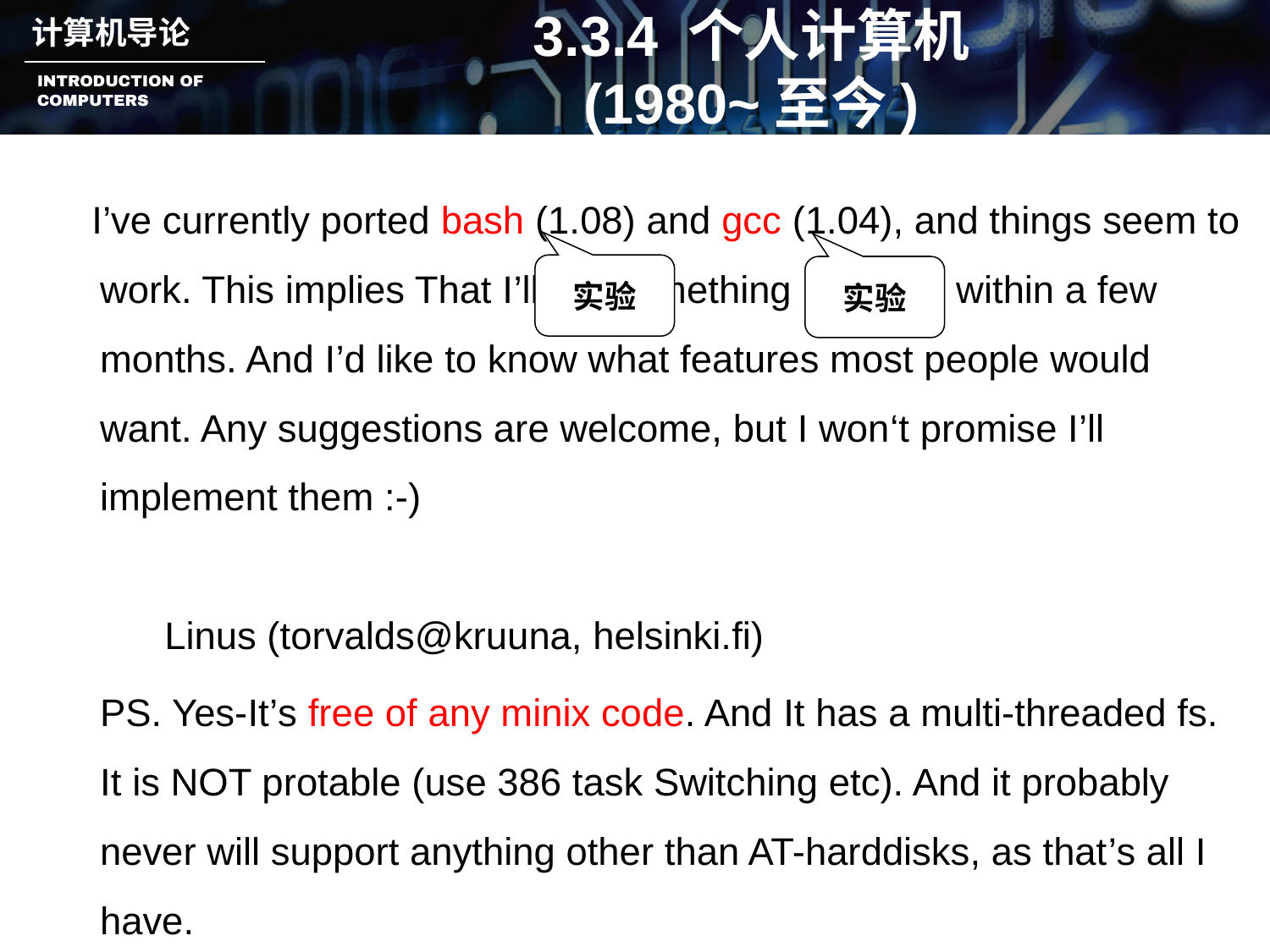

# 3.3.4 个人计算机 (1980~至今)
     I’ve currently ported bash (1.08) and gcc (1.04), and things seem to work. This implies That I’ll get something practical within a few months. And I’d like to know what features most people would want. Any suggestions are welcome, but I won‘t promise I’ll implement them :-)
	      Linus (torvalds@kruuna, helsinki.fi)
	PS. Yes-It’s free of any minix code. And It has a multi-threaded fs. It is NOT protable (use 386 task Switching etc). And it probably never will support anything other than AT-harddisks, as that’s all I have.
实验
实验